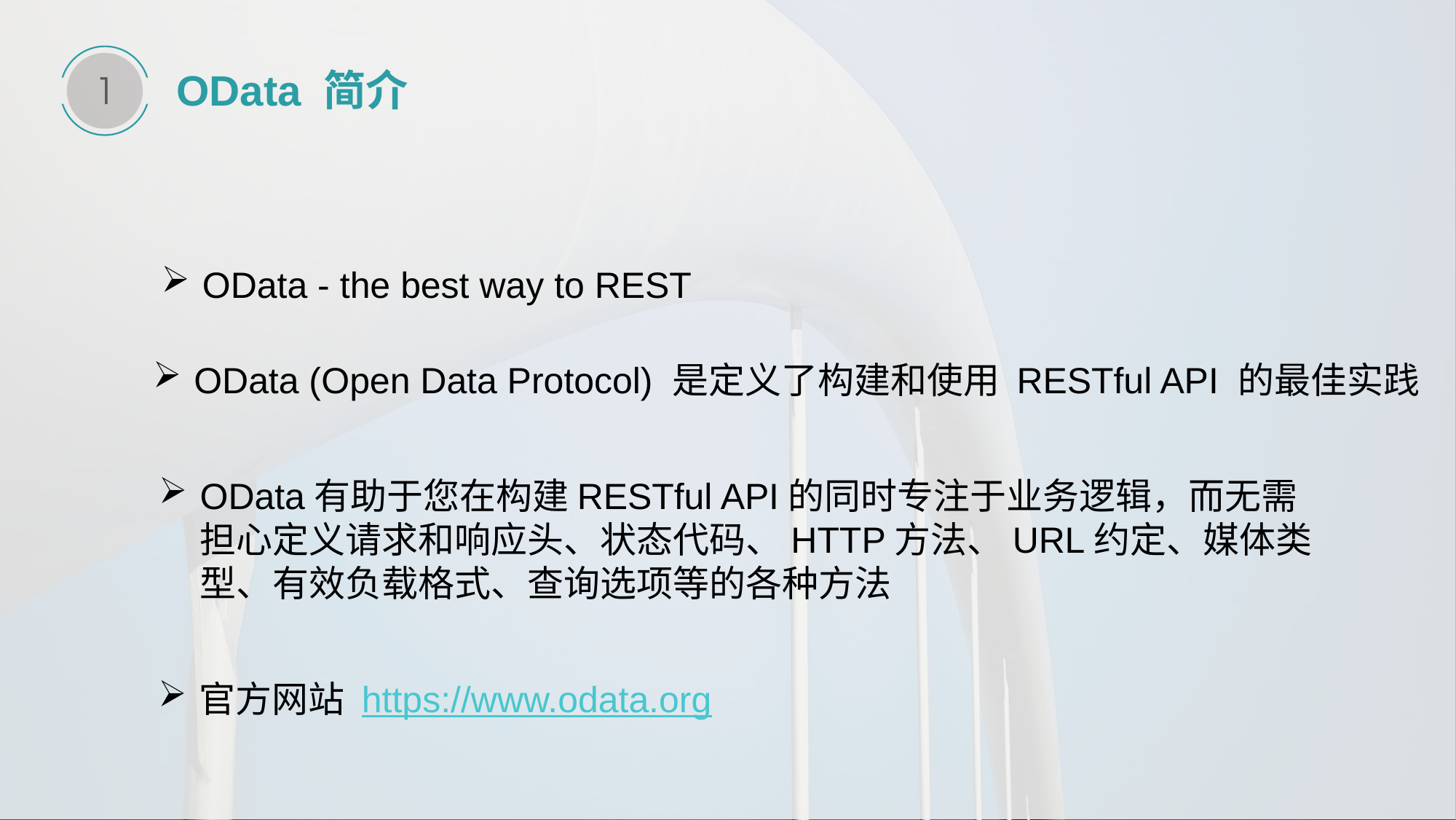

1
OData 简介
OData - the best way to REST

OData (Open Data Protocol) 是定义了构建和使用 RESTful API 的最佳实践
OData有助于您在构建RESTful API的同时专注于业务逻辑，而无需担心定义请求和响应头、状态代码、HTTP方法、URL约定、媒体类型、有效负载格式、查询选项等的各种方法
官方网站 https://www.odata.org